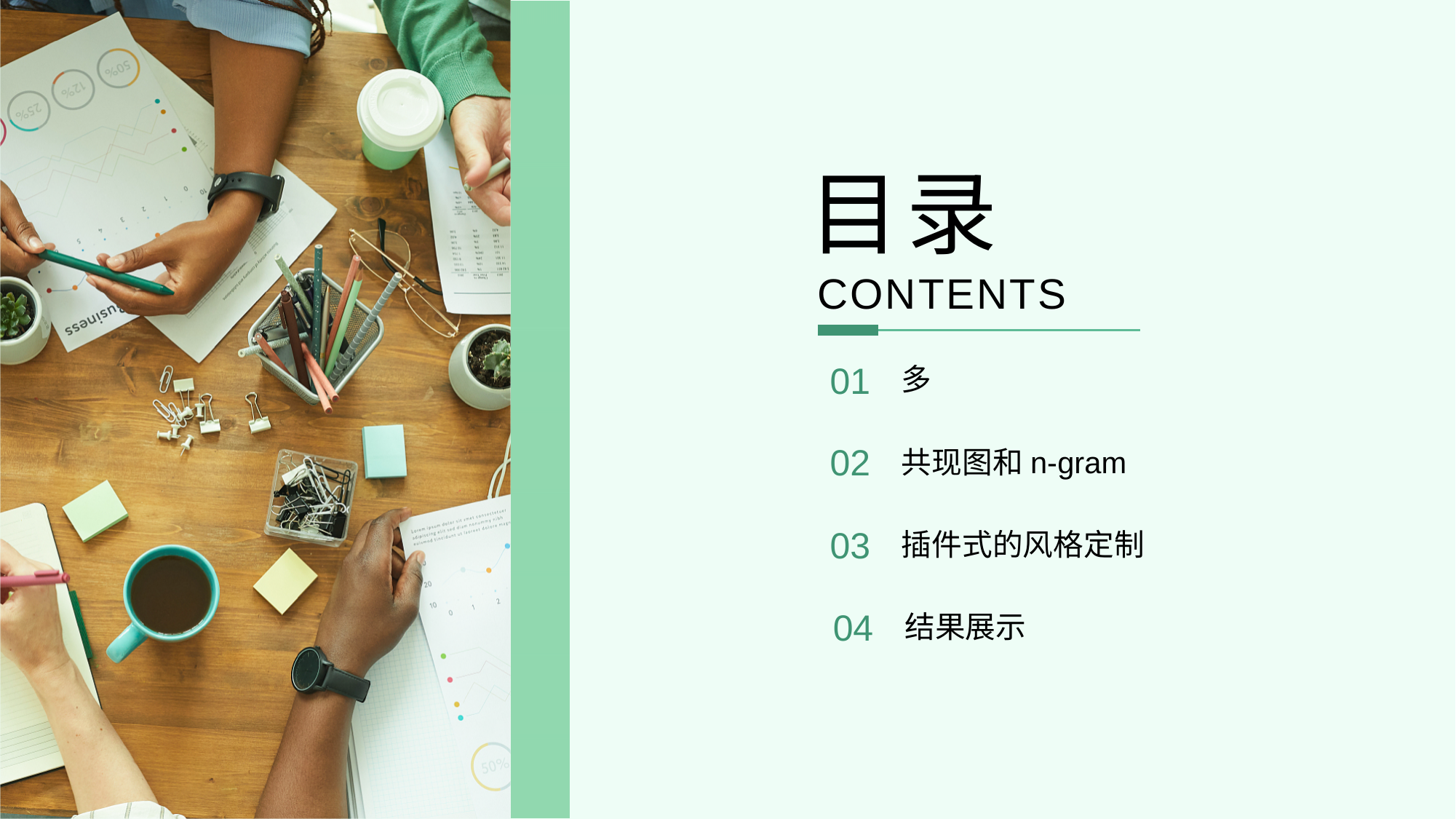

目录
CONTENTS
01
多
02
共现图和n-gram
03
插件式的风格定制
04
结果展示